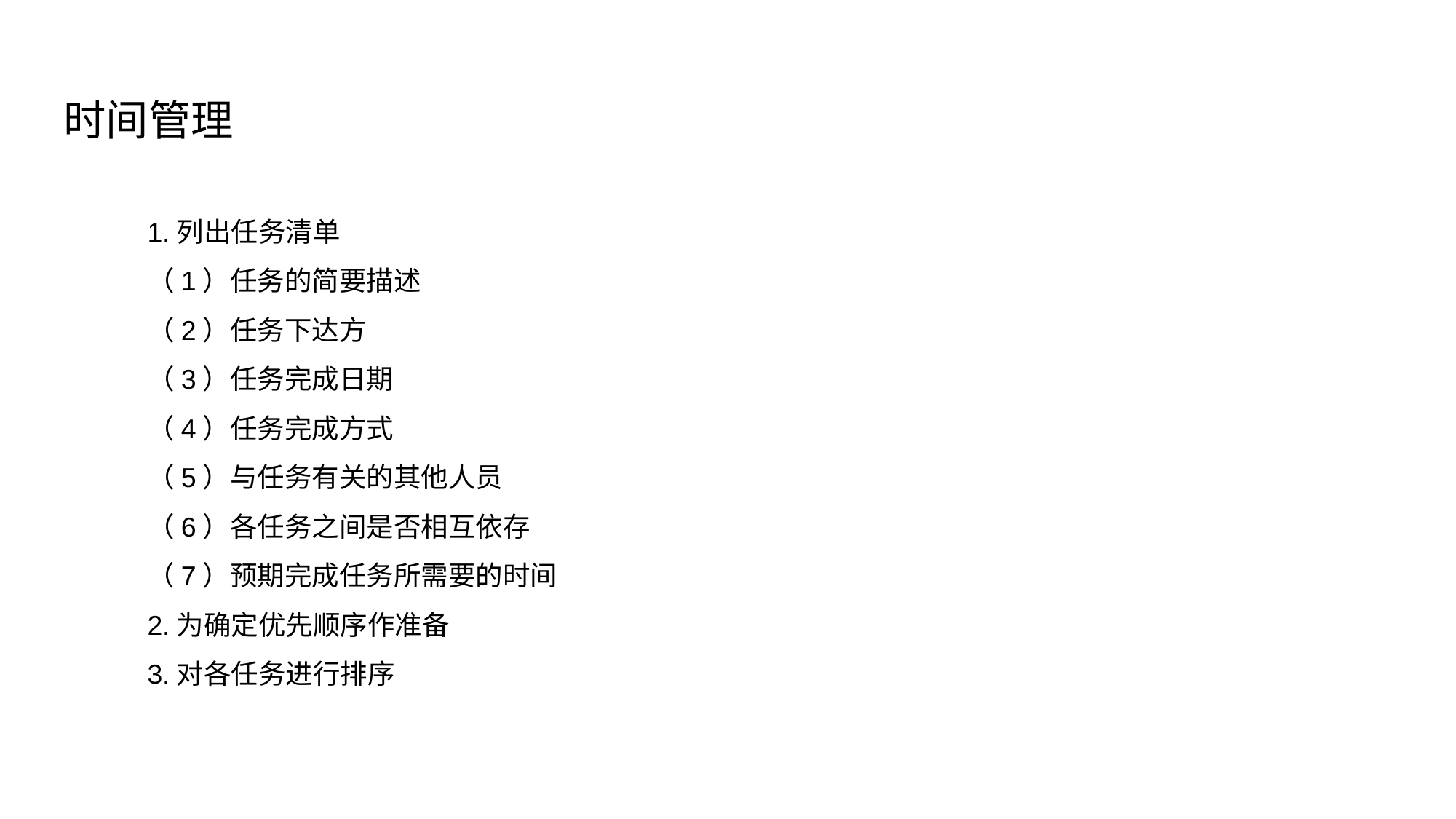

时间管理
1.列出任务清单
（1）任务的简要描述
（2）任务下达方
（3）任务完成日期
（4）任务完成方式
（5）与任务有关的其他人员
（6）各任务之间是否相互依存
（7）预期完成任务所需要的时间
2.为确定优先顺序作准备
3.对各任务进行排序